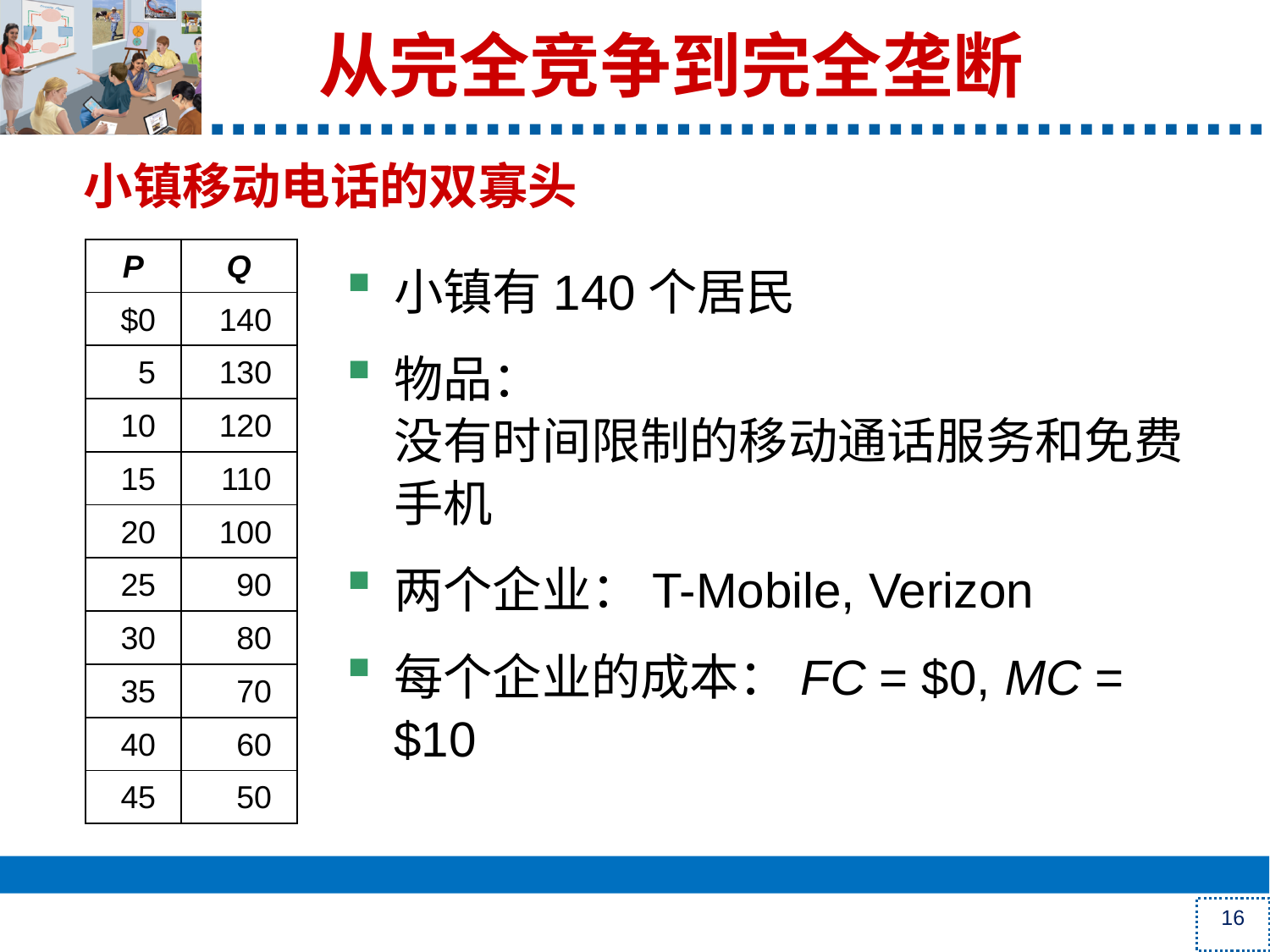

# 从完全竞争到完全垄断

小镇移动电话的双寡头
| P | Q |
| --- | --- |
| $0 | 140 |
| 5 | 130 |
| 10 | 120 |
| 15 | 110 |
| 20 | 100 |
| 25 | 90 |
| 30 | 80 |
| 35 | 70 |
| 40 | 60 |
| 45 | 50 |
小镇有140个居民
物品：
没有时间限制的移动通话服务和免费手机
两个企业：T-Mobile, Verizon
每个企业的成本：FC = $0, MC = $10

16